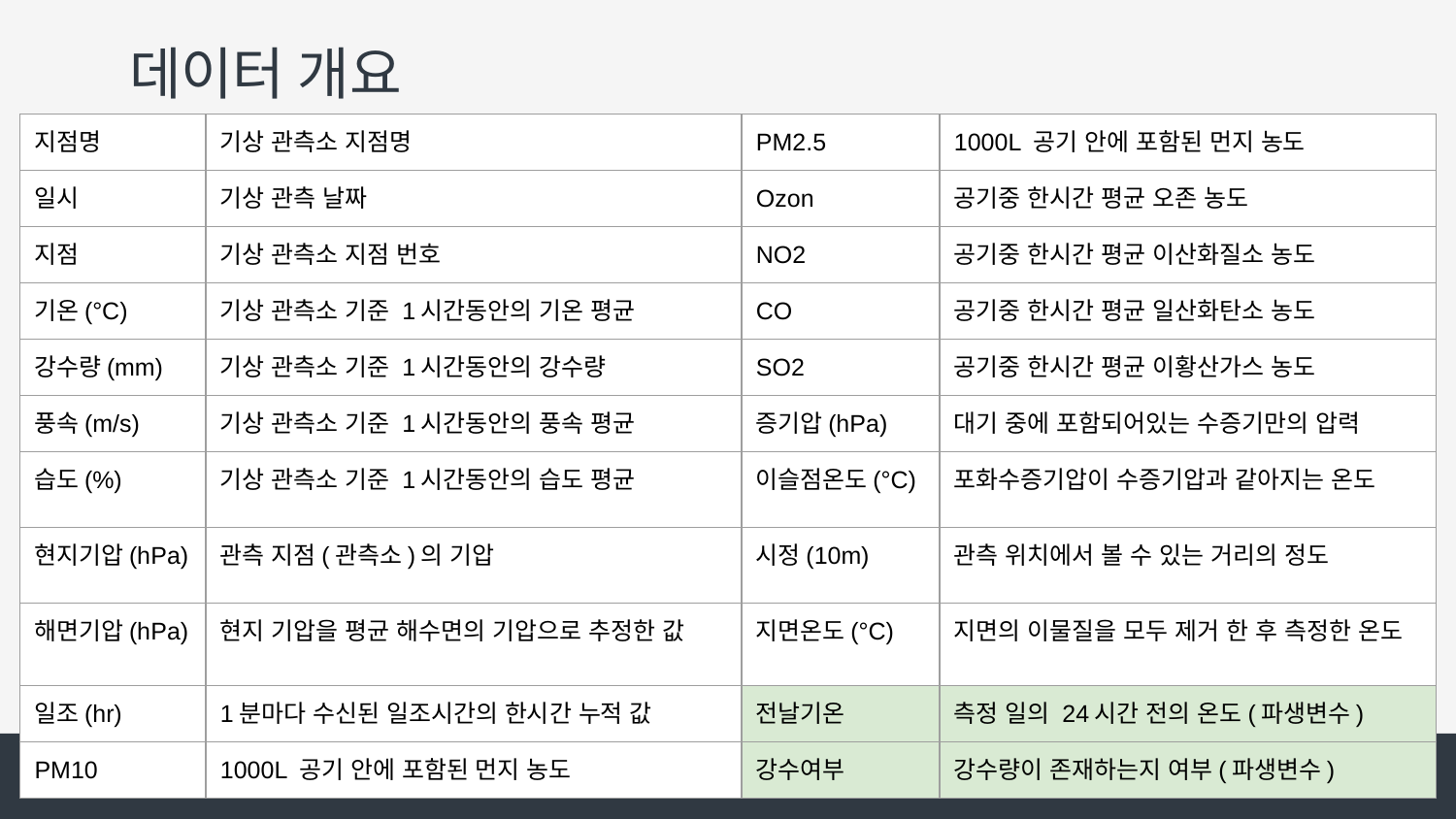

# 데이터 개요
| 지점명 | 기상 관측소 지점명 | PM2.5 | 1000L 공기 안에 포함된 먼지 농도 |
| --- | --- | --- | --- |
| 일시 | 기상 관측 날짜 | Ozon | 공기중 한시간 평균 오존 농도 |
| 지점 | 기상 관측소 지점 번호 | NO2 | 공기중 한시간 평균 이산화질소 농도 |
| 기온(°C) | 기상 관측소 기준 1시간동안의 기온 평균 | CO | 공기중 한시간 평균 일산화탄소 농도 |
| 강수량(mm) | 기상 관측소 기준 1시간동안의 강수량 | SO2 | 공기중 한시간 평균 이황산가스 농도 |
| 풍속(m/s) | 기상 관측소 기준 1시간동안의 풍속 평균 | 증기압(hPa) | 대기 중에 포함되어있는 수증기만의 압력 |
| 습도(%) | 기상 관측소 기준 1시간동안의 습도 평균 | 이슬점온도(°C) | 포화수증기압이 수증기압과 같아지는 온도 |
| 현지기압(hPa) | 관측 지점(관측소)의 기압 | 시정(10m) | 관측 위치에서 볼 수 있는 거리의 정도 |
| 해면기압(hPa) | 현지 기압을 평균 해수면의 기압으로 추정한 값 | 지면온도(°C) | 지면의 이물질을 모두 제거 한 후 측정한 온도 |
| 일조(hr) | 1분마다 수신된 일조시간의 한시간 누적 값 | 전날기온 | 측정 일의 24시간 전의 온도(파생변수) |
| PM10 | 1000L 공기 안에 포함된 먼지 농도 | 강수여부 | 강수량이 존재하는지 여부(파생변수) |